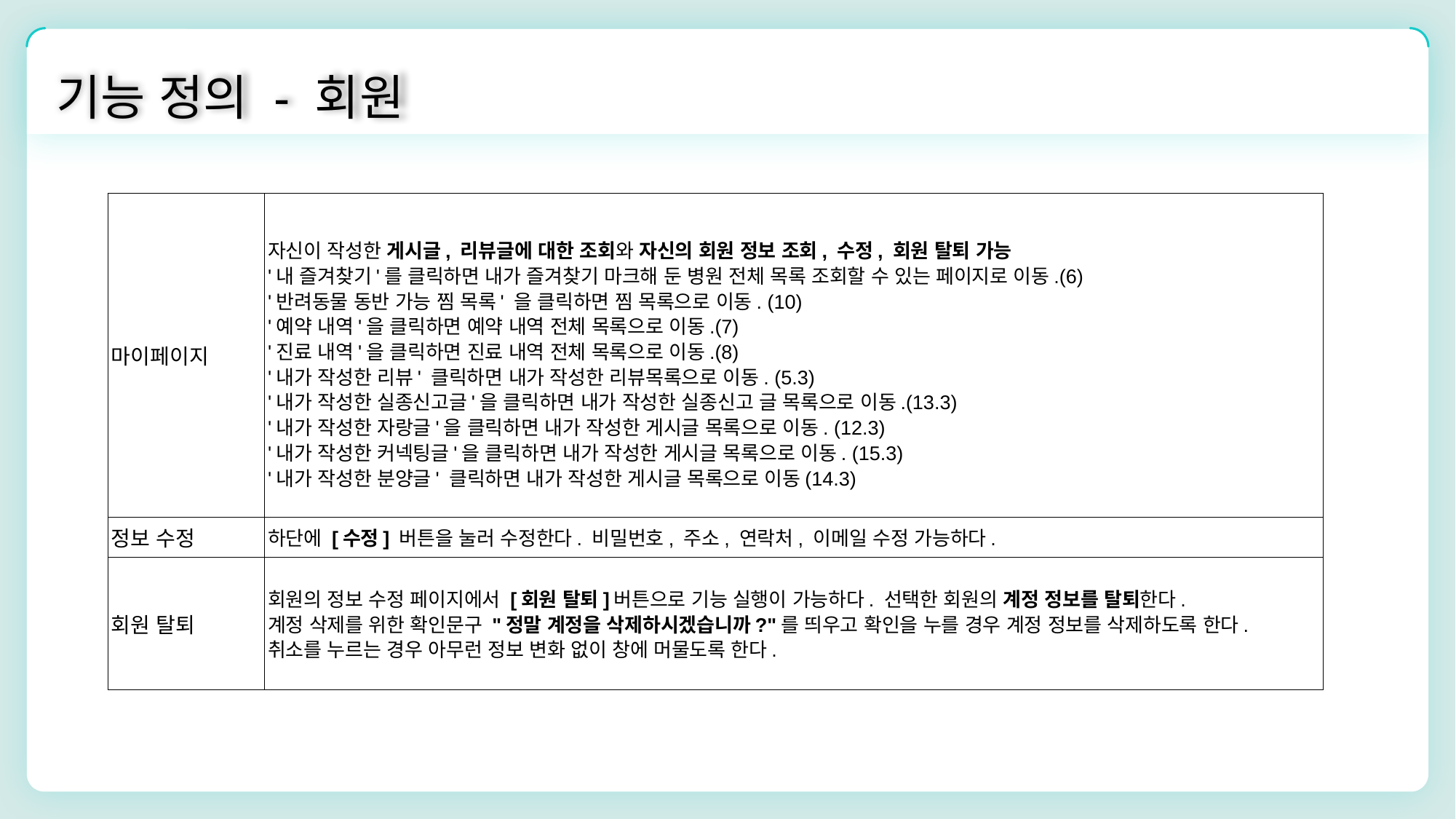

기능 정의 - 회원
| 마이페이지 | 자신이 작성한 게시글, 리뷰글에 대한 조회와 자신의 회원 정보 조회, 수정, 회원 탈퇴 가능 '내 즐겨찾기'를 클릭하면 내가 즐겨찾기 마크해 둔 병원 전체 목록 조회할 수 있는 페이지로 이동.(6) '반려동물 동반 가능 찜 목록' 을 클릭하면 찜 목록으로 이동. (10) '예약 내역'을 클릭하면 예약 내역 전체 목록으로 이동.(7) '진료 내역'을 클릭하면 진료 내역 전체 목록으로 이동.(8) '내가 작성한 리뷰' 클릭하면 내가 작성한 리뷰목록으로 이동. (5.3) '내가 작성한 실종신고글'을 클릭하면 내가 작성한 실종신고 글 목록으로 이동.(13.3) '내가 작성한 자랑글'을 클릭하면 내가 작성한 게시글 목록으로 이동. (12.3) '내가 작성한 커넥팅글'을 클릭하면 내가 작성한 게시글 목록으로 이동. (15.3) '내가 작성한 분양글' 클릭하면 내가 작성한 게시글 목록으로 이동(14.3) |
| --- | --- |
| 정보 수정 | 하단에 [수정] 버튼을 눌러 수정한다. 비밀번호, 주소, 연락처, 이메일 수정 가능하다. |
| 회원 탈퇴 | 회원의 정보 수정 페이지에서 [회원 탈퇴]버튼으로 기능 실행이 가능하다. 선택한 회원의 계정 정보를 탈퇴한다. 계정 삭제를 위한 확인문구 "정말 계정을 삭제하시겠습니까?"를 띄우고 확인을 누를 경우 계정 정보를 삭제하도록 한다. 취소를 누르는 경우 아무런 정보 변화 없이 창에 머물도록 한다. |